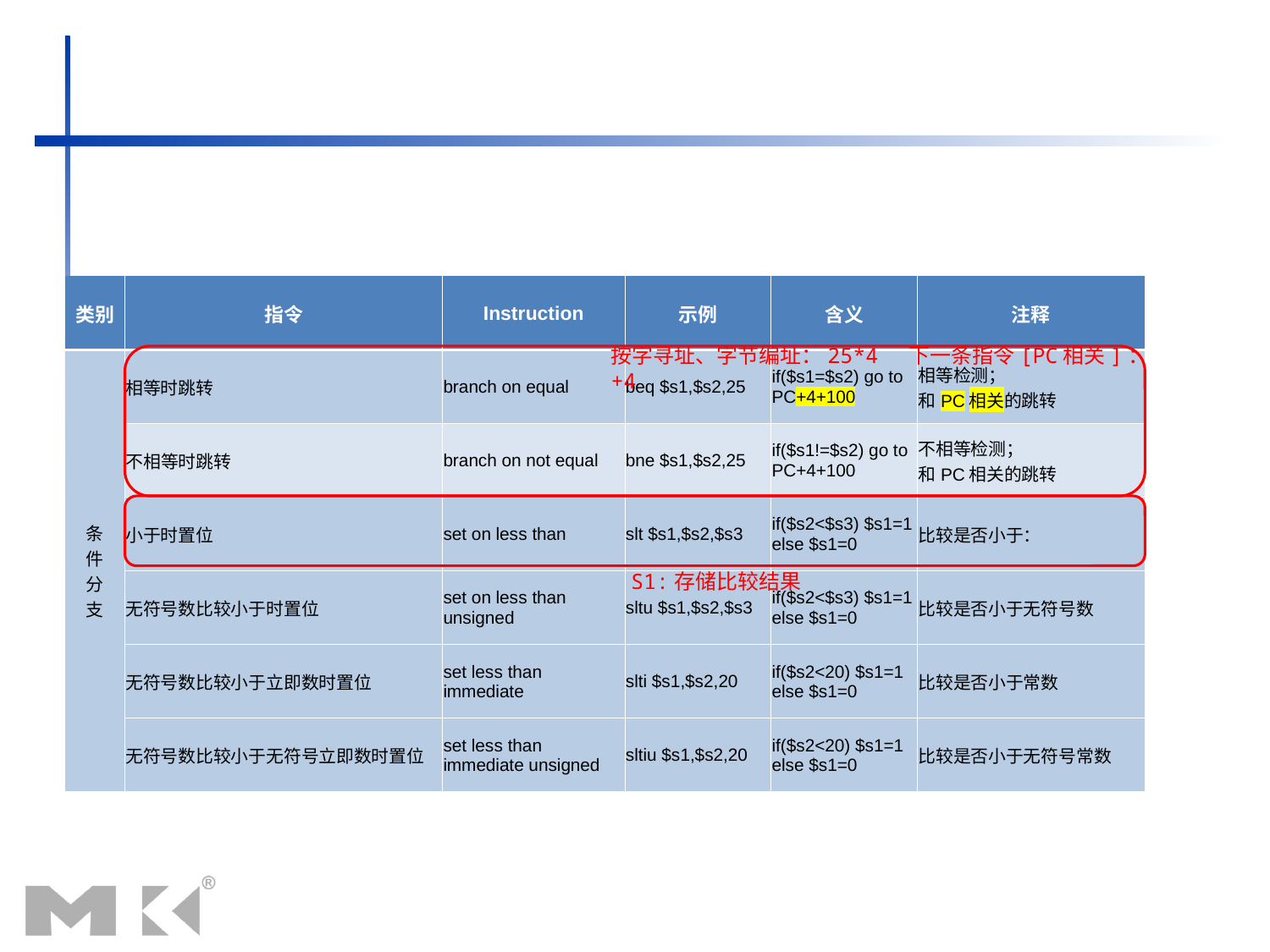

| 类别 | 指令 | Instruction | 示例 | 含义 | 注释 |
| --- | --- | --- | --- | --- | --- |
| 条 件 分 支 | 相等时跳转 | branch on equal | beq $s1,$s2,25 | if($s1=$s2) go to PC+4+100 | 相等检测； 和PC相关的跳转 |
|  | 不相等时跳转 | branch on not equal | bne $s1,$s2,25 | if($s1!=$s2) go to PC+4+100 | 不相等检测； 和PC相关的跳转 |
|  | 小于时置位 | set on less than | slt $s1,$s2,$s3 | if($s2<$s3) $s1=1 else $s1=0 | 比较是否小于： |
|  | 无符号数比较小于时置位 | set on less than unsigned | sltu $s1,$s2,$s3 | if($s2<$s3) $s1=1 else $s1=0 | 比较是否小于无符号数 |
|  | 无符号数比较小于立即数时置位 | set less than immediate | slti $s1,$s2,20 | if($s2<20) $s1=1 else $s1=0 | 比较是否小于常数 |
|  | 无符号数比较小于无符号立即数时置位 | set less than immediate unsigned | sltiu $s1,$s2,20 | if($s2<20) $s1=1 else $s1=0 | 比较是否小于无符号常数 |
按字寻址、字节编址：25*4  下一条指令[PC相关]：+4

S1:存储比较结果